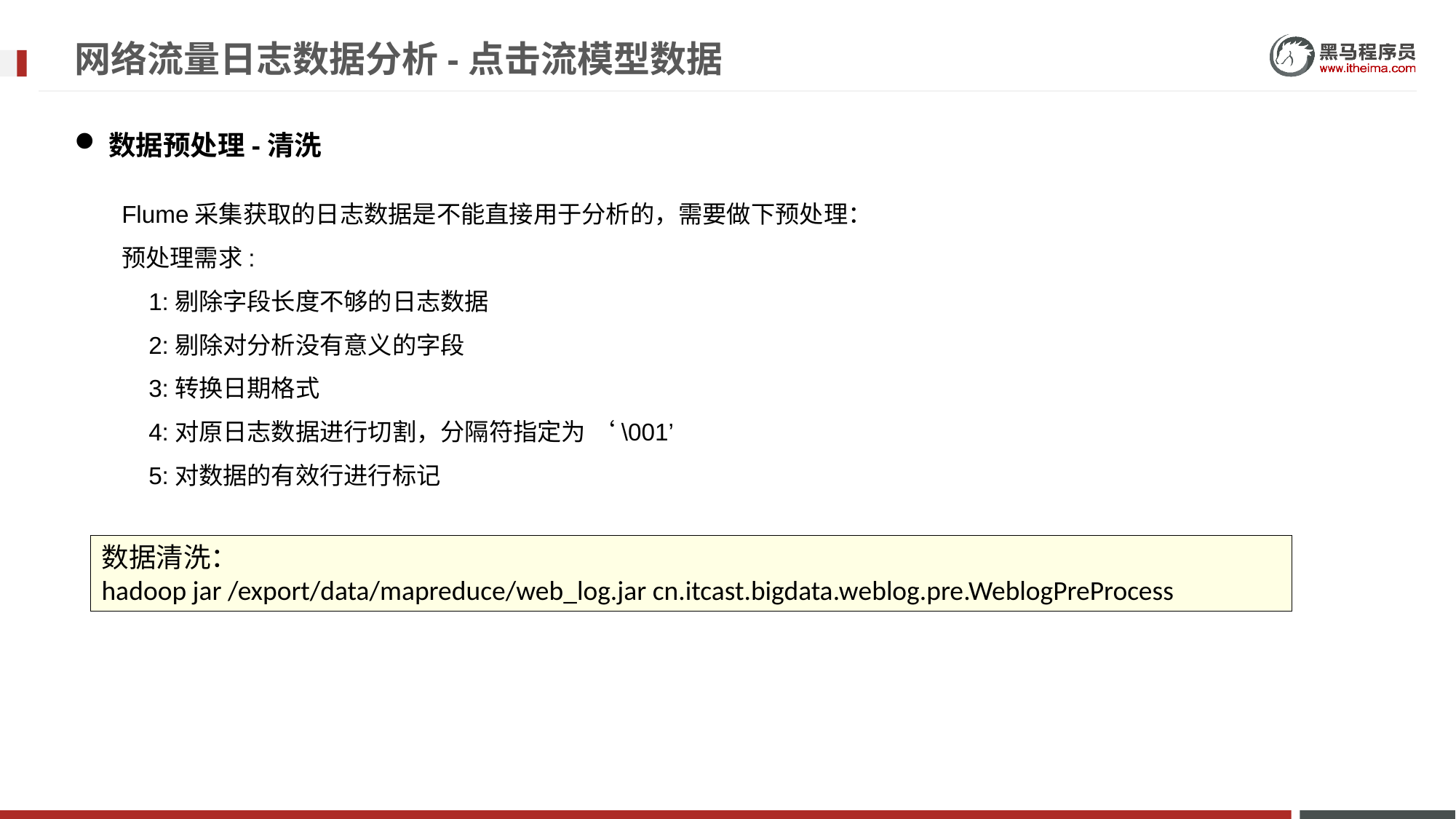

# 网络流量日志数据分析-点击流模型数据
数据预处理-清洗
Flume采集获取的日志数据是不能直接用于分析的，需要做下预处理：
预处理需求:
    1:剔除字段长度不够的日志数据
    2:剔除对分析没有意义的字段
    3:转换日期格式
    4:对原日志数据进行切割，分隔符指定为 ‘\001’
    5:对数据的有效行进行标记
数据清洗：
hadoop jar /export/data/mapreduce/web_log.jar cn.itcast.bigdata.weblog.pre.WeblogPreProcess